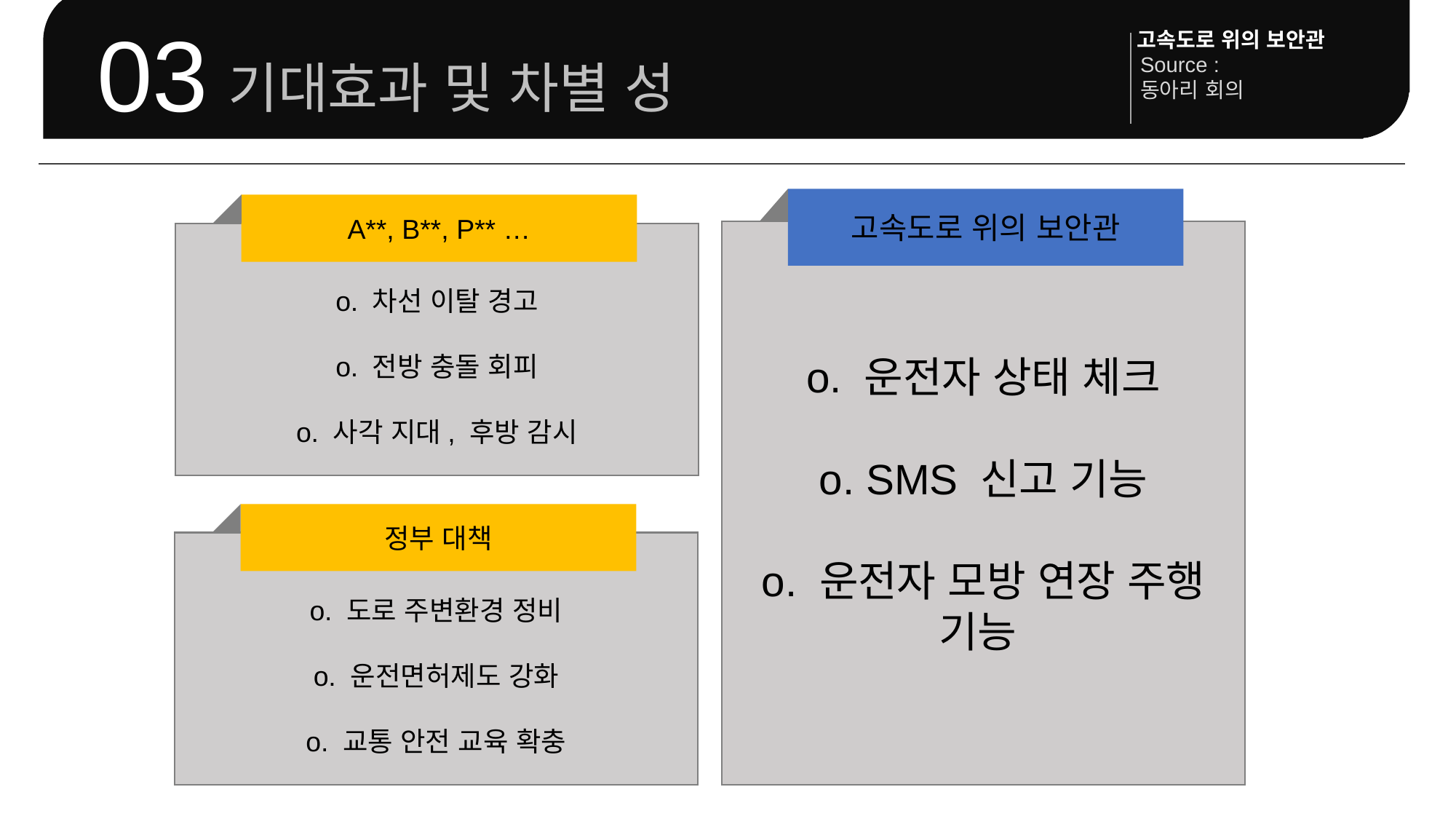

고속도로 위의 보안관
Source :
동아리 회의
기대효과 및 차별 성
03
고속도로 위의 보안관
o. 운전자 상태 체크

o. SMS 신고 기능

o. 운전자 모방 연장 주행 기능

A**, B**, P** …

o. 차선 이탈 경고

o. 전방 충돌 회피

o. 사각 지대, 후방 감시

정부 대책

o. 도로 주변환경 정비

o. 운전면허제도 강화

o. 교통 안전 교육 확충